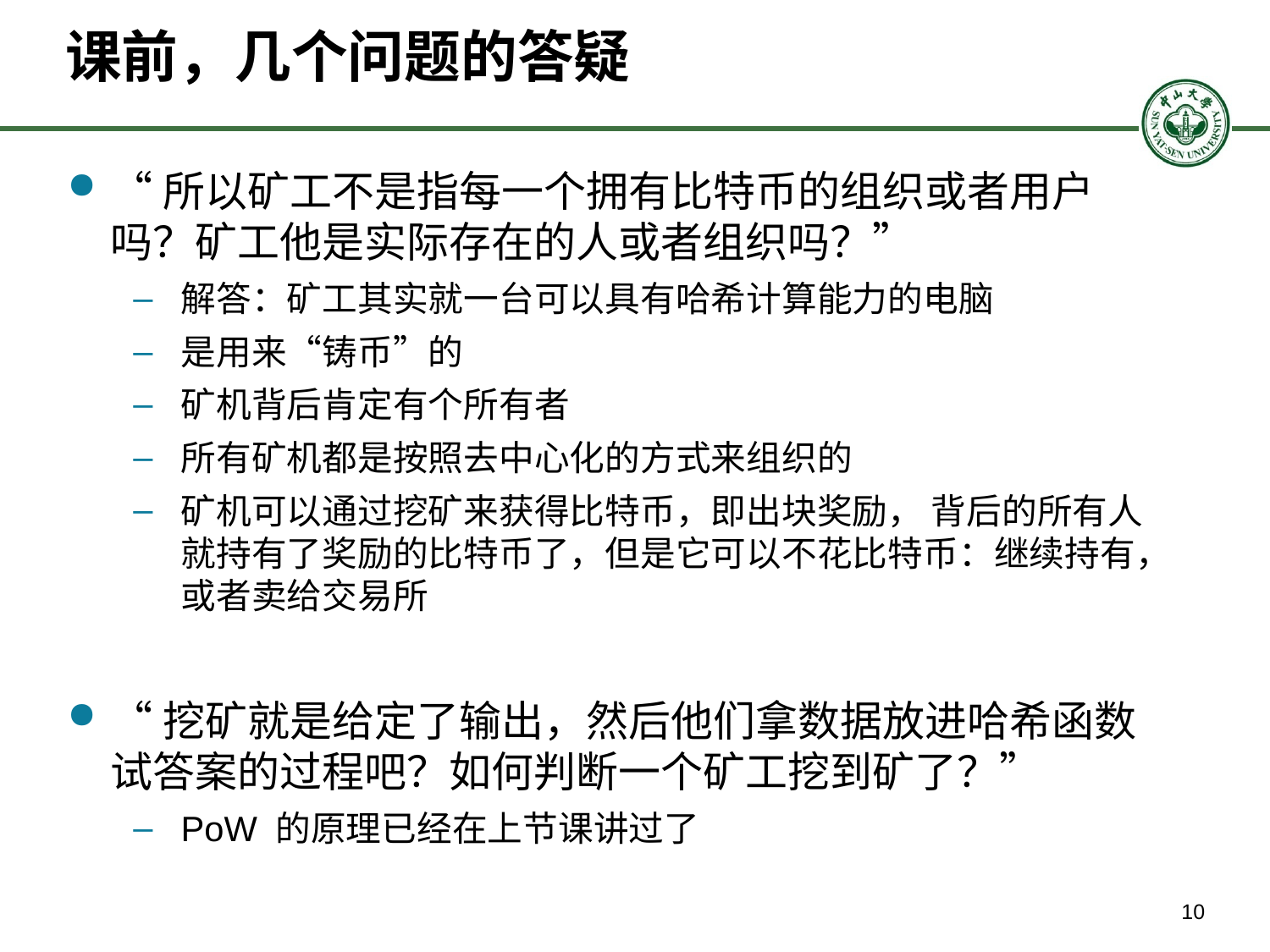

# 课前，几个问题的答疑
“所以矿工不是指每一个拥有比特币的组织或者用户吗？矿工他是实际存在的人或者组织吗？”
解答：矿工其实就一台可以具有哈希计算能力的电脑
是用来“铸币”的
矿机背后肯定有个所有者
所有矿机都是按照去中心化的方式来组织的
矿机可以通过挖矿来获得比特币，即出块奖励， 背后的所有人就持有了奖励的比特币了，但是它可以不花比特币：继续持有，或者卖给交易所

“挖矿就是给定了输出，然后他们拿数据放进哈希函数试答案的过程吧？如何判断一个矿工挖到矿了？”
PoW 的原理已经在上节课讲过了